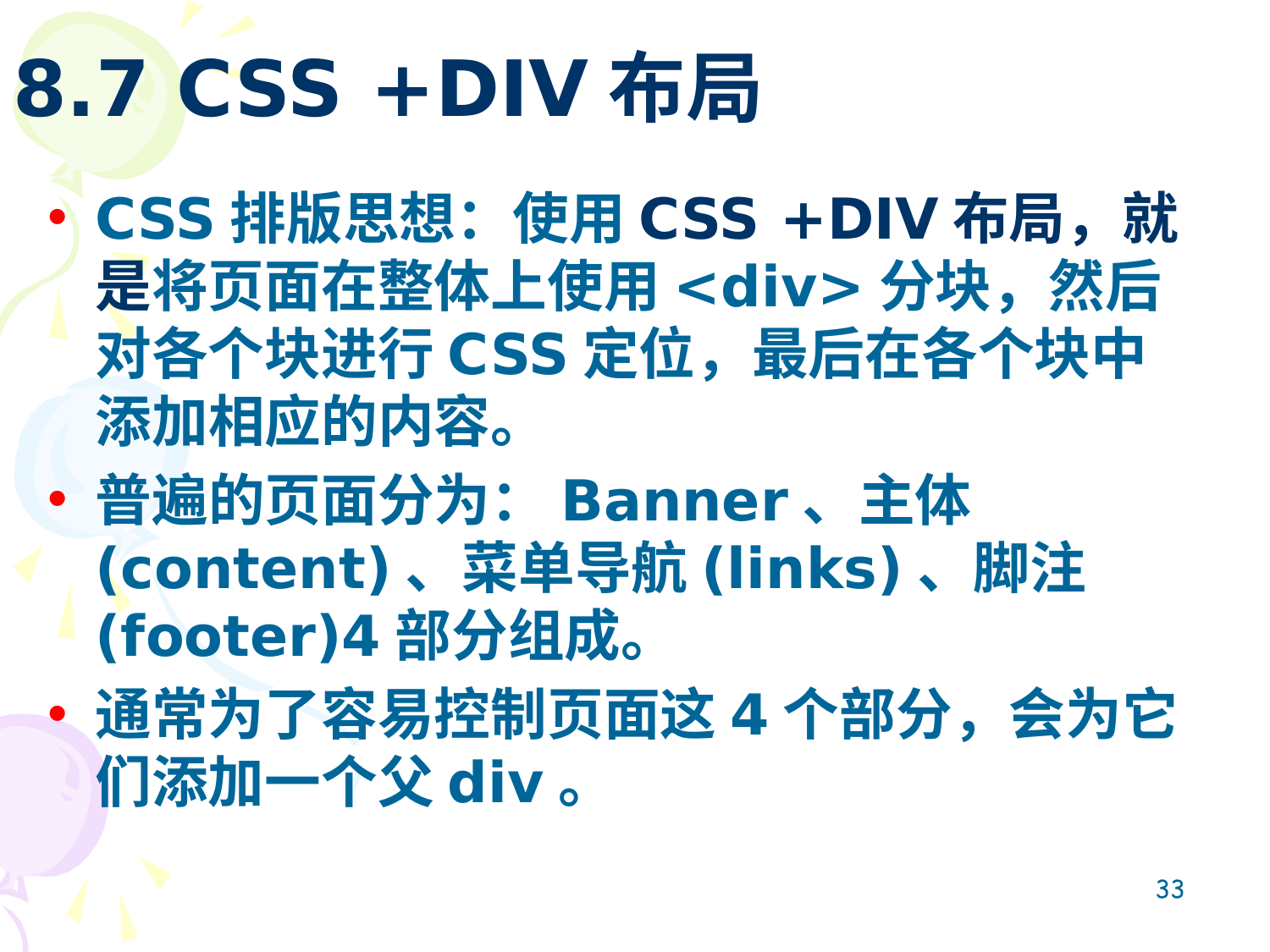

8.7 CSS +DIV布局
CSS排版思想：使用CSS +DIV布局，就是将页面在整体上使用<div>分块，然后对各个块进行CSS定位，最后在各个块中添加相应的内容。
普遍的页面分为：Banner、主体(content)、菜单导航(links)、脚注(footer)4部分组成。
通常为了容易控制页面这4个部分，会为它们添加一个父div。
33